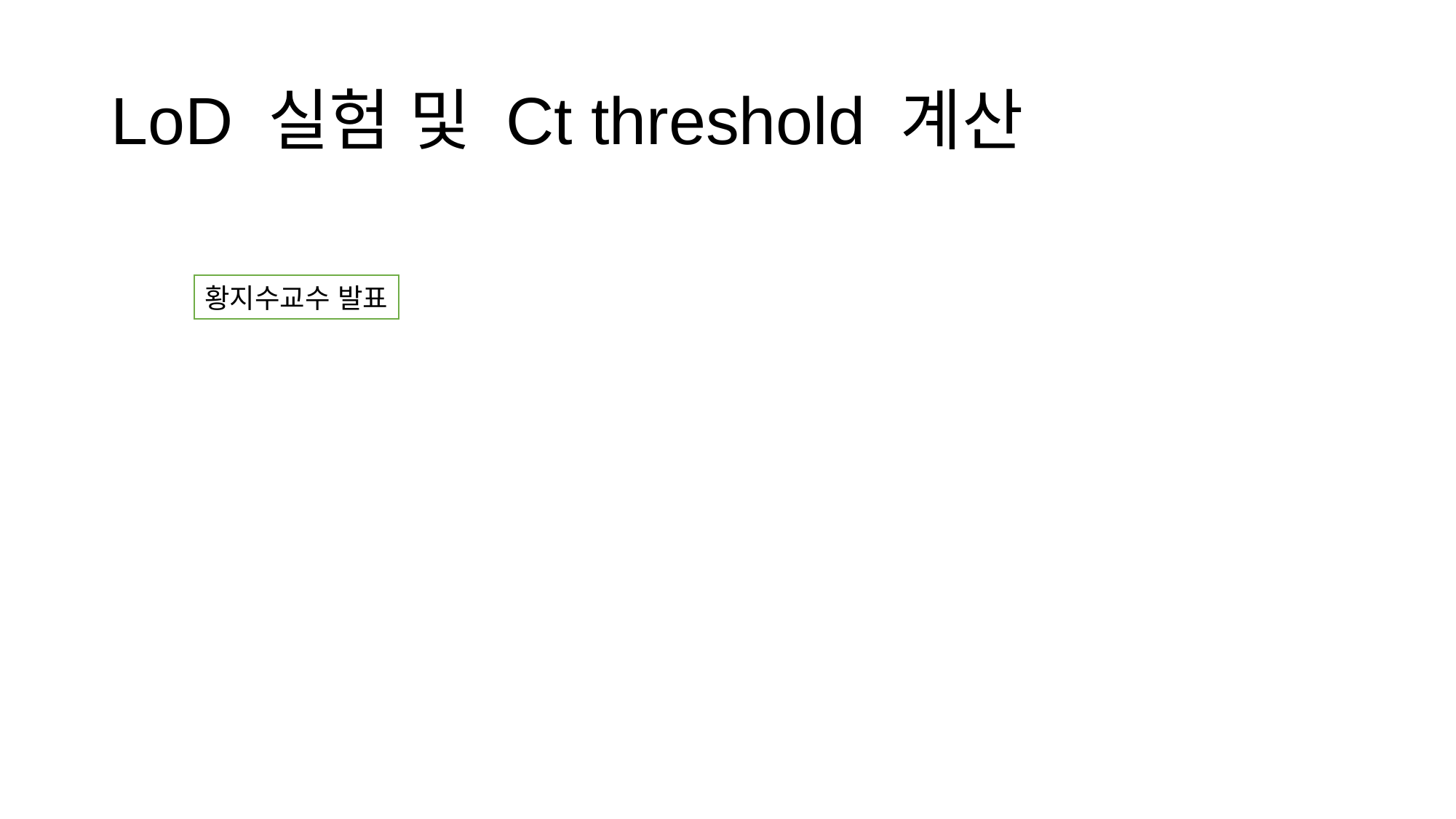

# LoD 실험 및 Ct threshold 계산
황지수교수 발표